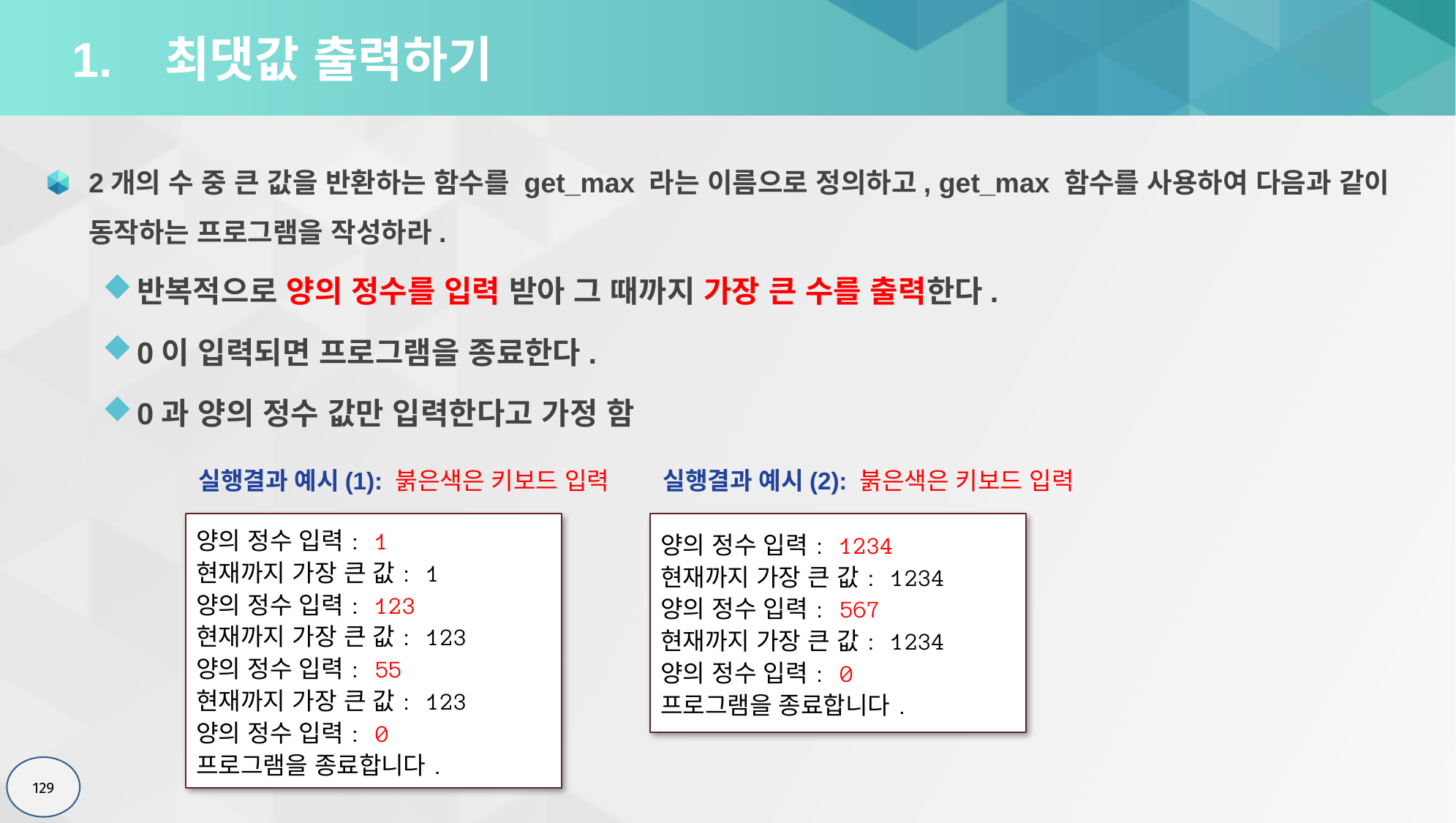

# 1.   최댓값 출력하기
2개의 수 중 큰 값을 반환하는 함수를 get_max 라는 이름으로 정의하고, get_max 함수를 사용하여 다음과 같이 동작하는 프로그램을 작성하라.
반복적으로 양의 정수를 입력 받아 그 때까지 가장 큰 수를 출력한다.
0이 입력되면 프로그램을 종료한다.
0과 양의 정수 값만 입력한다고 가정 함
실행결과 예시(1): 붉은색은 키보드 입력
실행결과 예시(2): 붉은색은 키보드 입력
양의 정수 입력: 1
현재까지 가장 큰 값: 1
양의 정수 입력: 123
현재까지 가장 큰 값: 123
양의 정수 입력: 55
현재까지 가장 큰 값: 123
양의 정수 입력: 0
프로그램을 종료합니다.
양의 정수 입력: 1234
현재까지 가장 큰 값: 1234
양의 정수 입력: 567
현재까지 가장 큰 값: 1234
양의 정수 입력: 0
프로그램을 종료합니다.